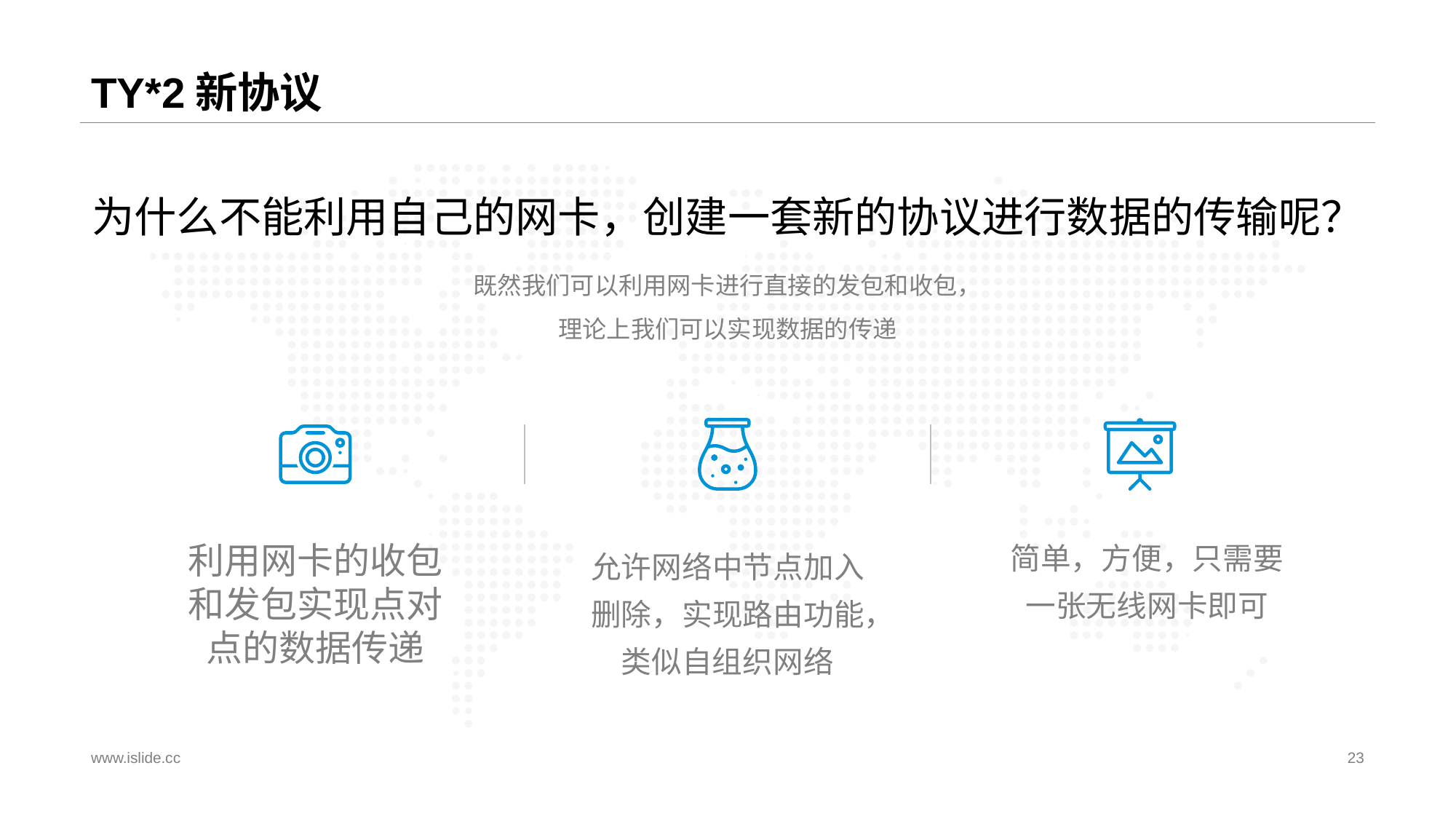

# TY*2新协议

为什么不能利用自己的网卡，创建一套新的协议进行数据的传输呢？
既然我们可以利用网卡进行直接的发包和收包，
理论上我们可以实现数据的传递

利用网卡的收包和发包实现点对点的数据传递
简单，方便，只需要一张无线网卡即可
允许网络中节点加入删除，实现路由功能，类似自组织网络
www.islide.cc
23